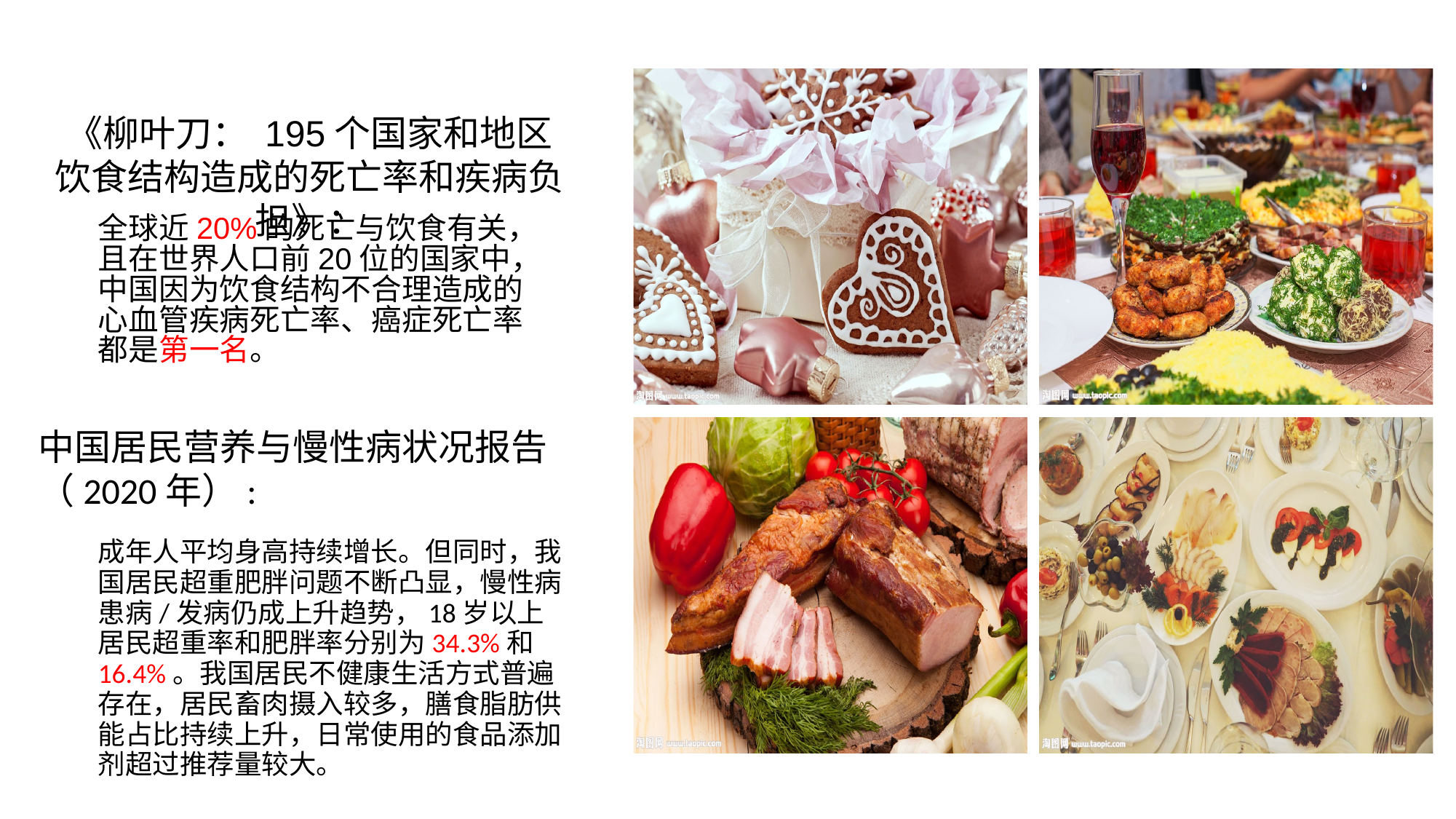

《柳叶刀： 195个国家和地区饮食结构造成的死亡率和疾病负担》：
全球近20%的死亡与饮食有关，且在世界人口前20位的国家中，中国因为饮食结构不合理造成的心血管疾病死亡率、癌症死亡率都是第一名。

中国居民营养与慢性病状况报告（2020年）:
成年人平均身高持续增长。但同时，我国居民超重肥胖问题不断凸显，慢性病患病/发病仍成上升趋势，18岁以上居民超重率和肥胖率分别为34.3%和16.4%。我国居民不健康生活方式普遍存在，居民畜肉摄入较多，膳食脂肪供能占比持续上升，日常使用的食品添加剂超过推荐量较大。
.